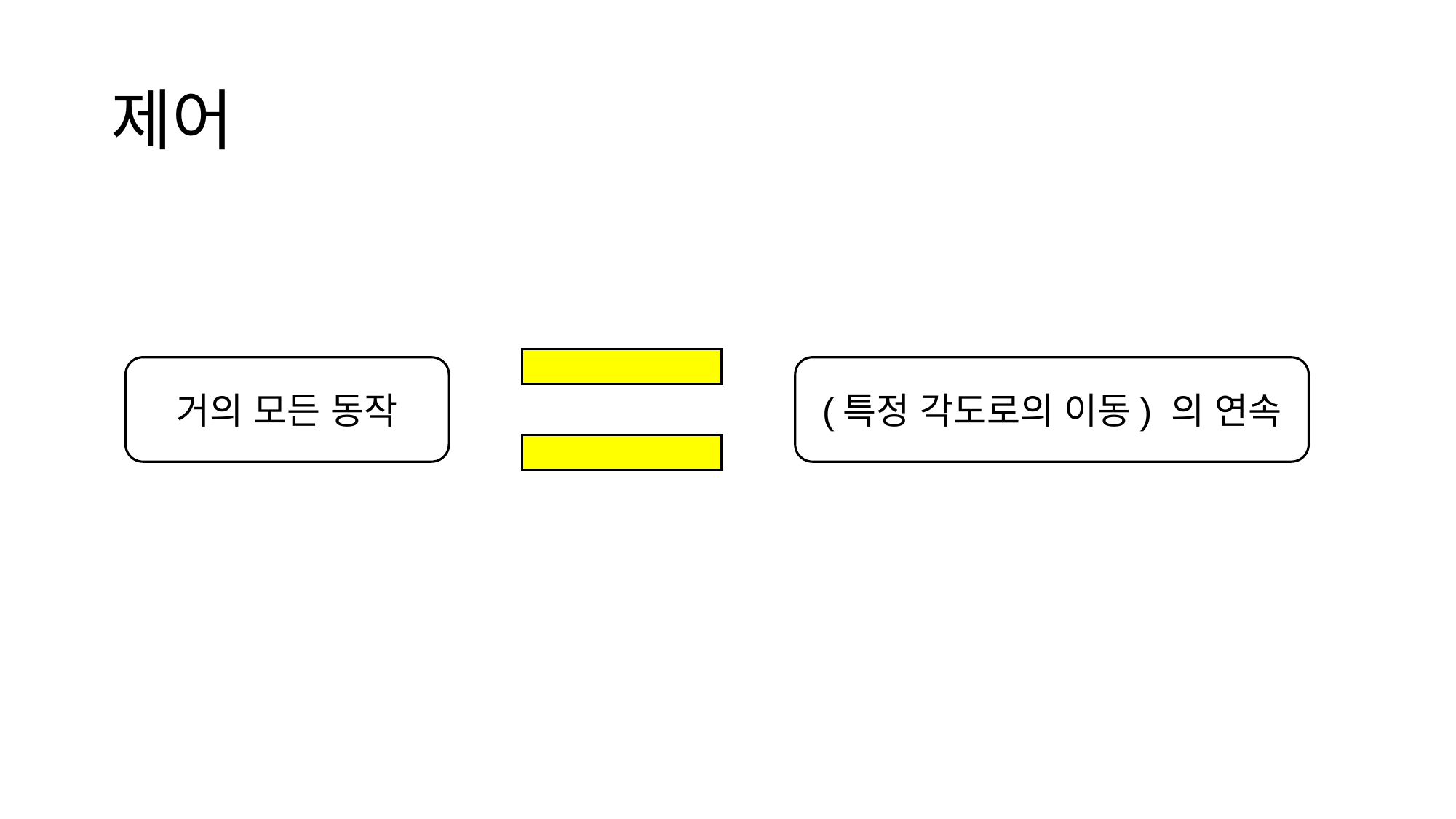

# 제어

거의 모든 동작
(특정 각도로의 이동) 의 연속